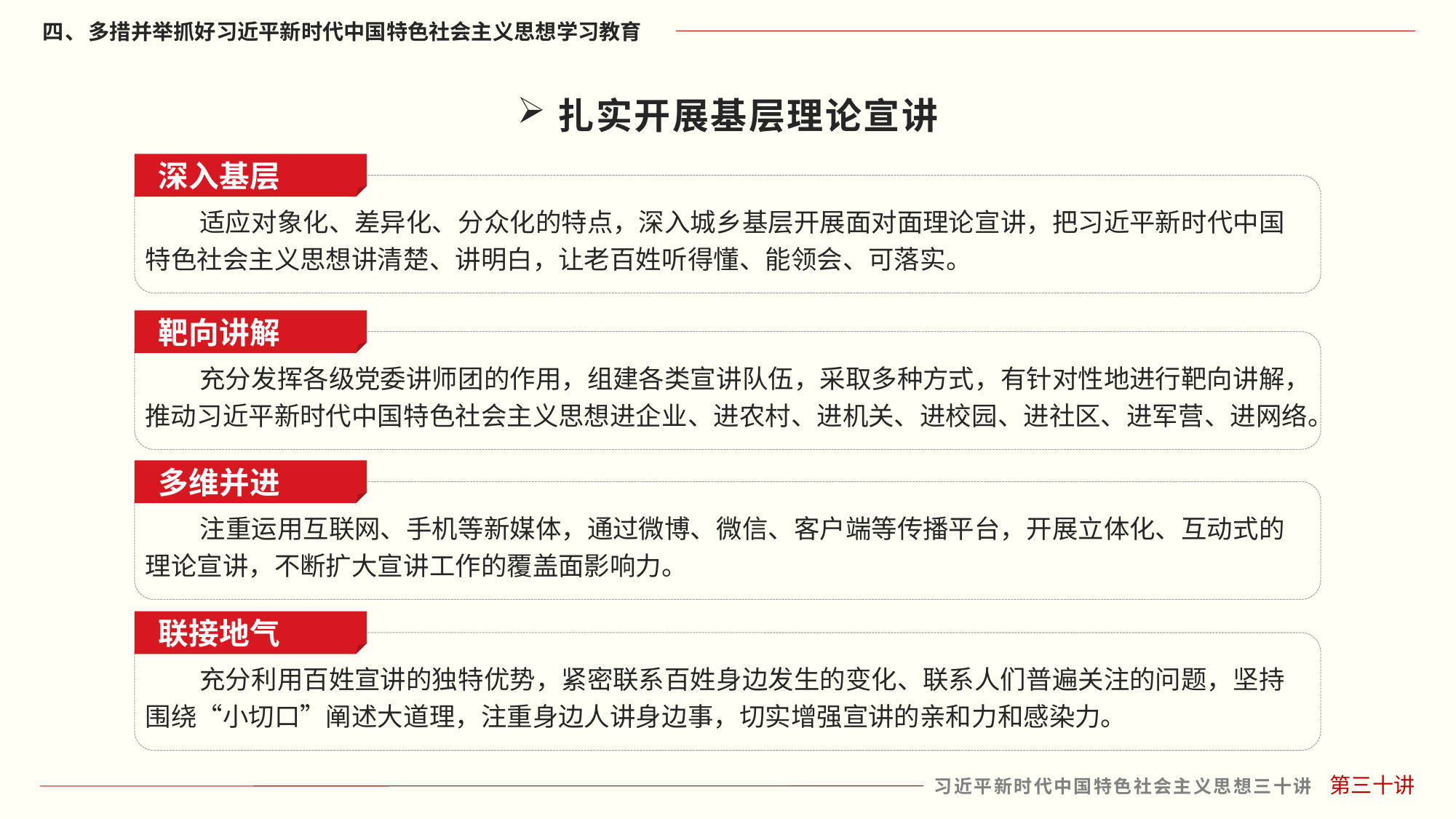

扎实开展基层理论宣讲
深入基层

适应对象化、差异化、分众化的特点，深入城乡基层开展面对面理论宣讲，把习近平新时代中国特色社会主义思想讲清楚、讲明白，让老百姓听得懂、能领会、可落实。
靶向讲解

充分发挥各级党委讲师团的作用，组建各类宣讲队伍，采取多种方式，有针对性地进行靶向讲解，推动习近平新时代中国特色社会主义思想进企业、进农村、进机关、进校园、进社区、进军营、进网络。
多维并进

注重运用互联网、手机等新媒体，通过微博、微信、客户端等传播平台，开展立体化、互动式的理论宣讲，不断扩大宣讲工作的覆盖面影响力。
联接地气

充分利用百姓宣讲的独特优势，紧密联系百姓身边发生的变化、联系人们普遍关注的问题，坚持围绕“小切口”阐述大道理，注重身边人讲身边事，切实增强宣讲的亲和力和感染力。